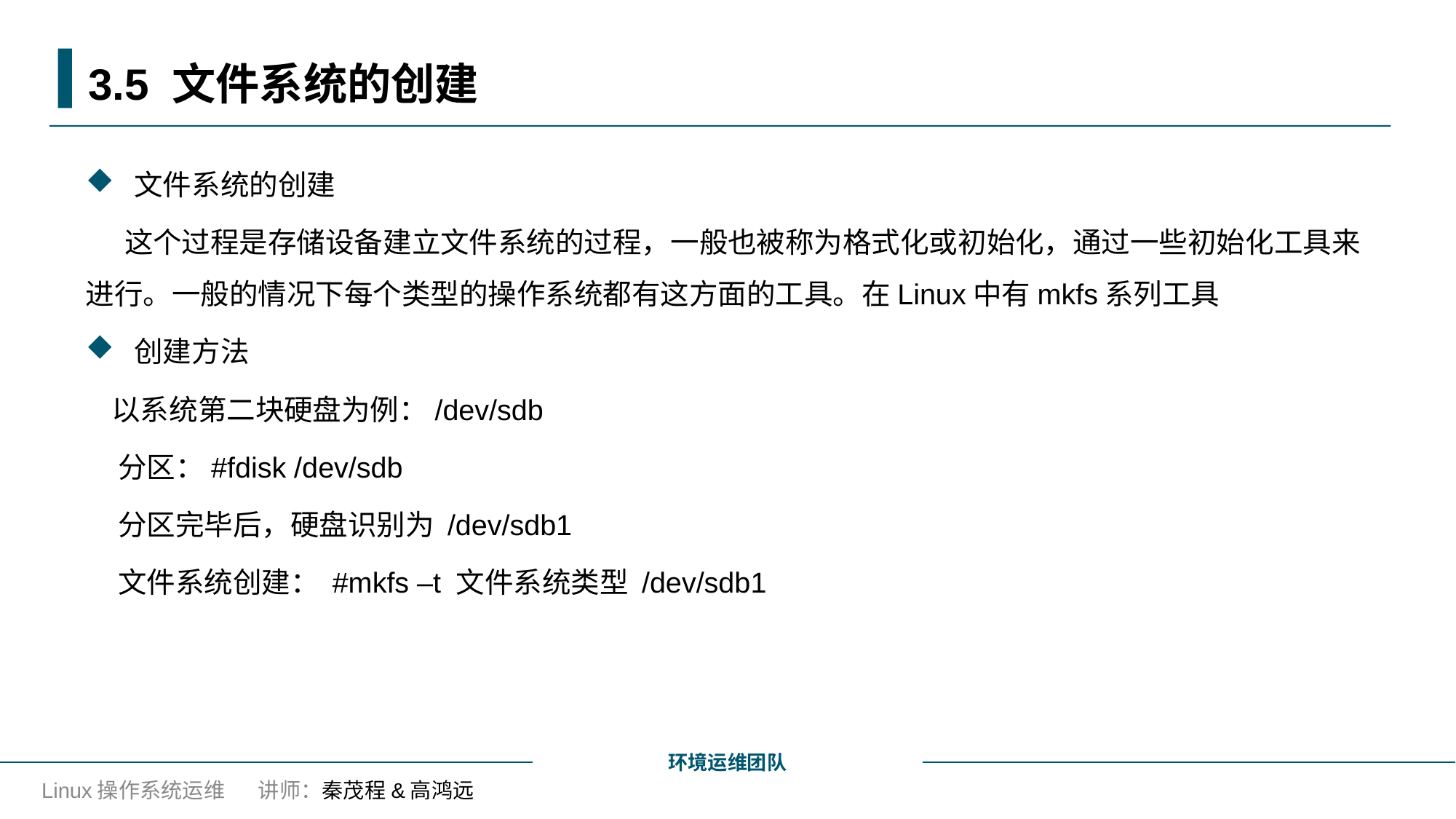

# 3.5 文件系统的创建
文件系统的创建
     这个过程是存储设备建立文件系统的过程，一般也被称为格式化或初始化，通过一些初始化工具来进行。一般的情况下每个类型的操作系统都有这方面的工具。在Linux中有mkfs系列工具
创建方法
   以系统第二块硬盘为例：/dev/sdb
    分区：#fdisk /dev/sdb
    分区完毕后，硬盘识别为 /dev/sdb1
    文件系统创建： #mkfs –t 文件系统类型 /dev/sdb1